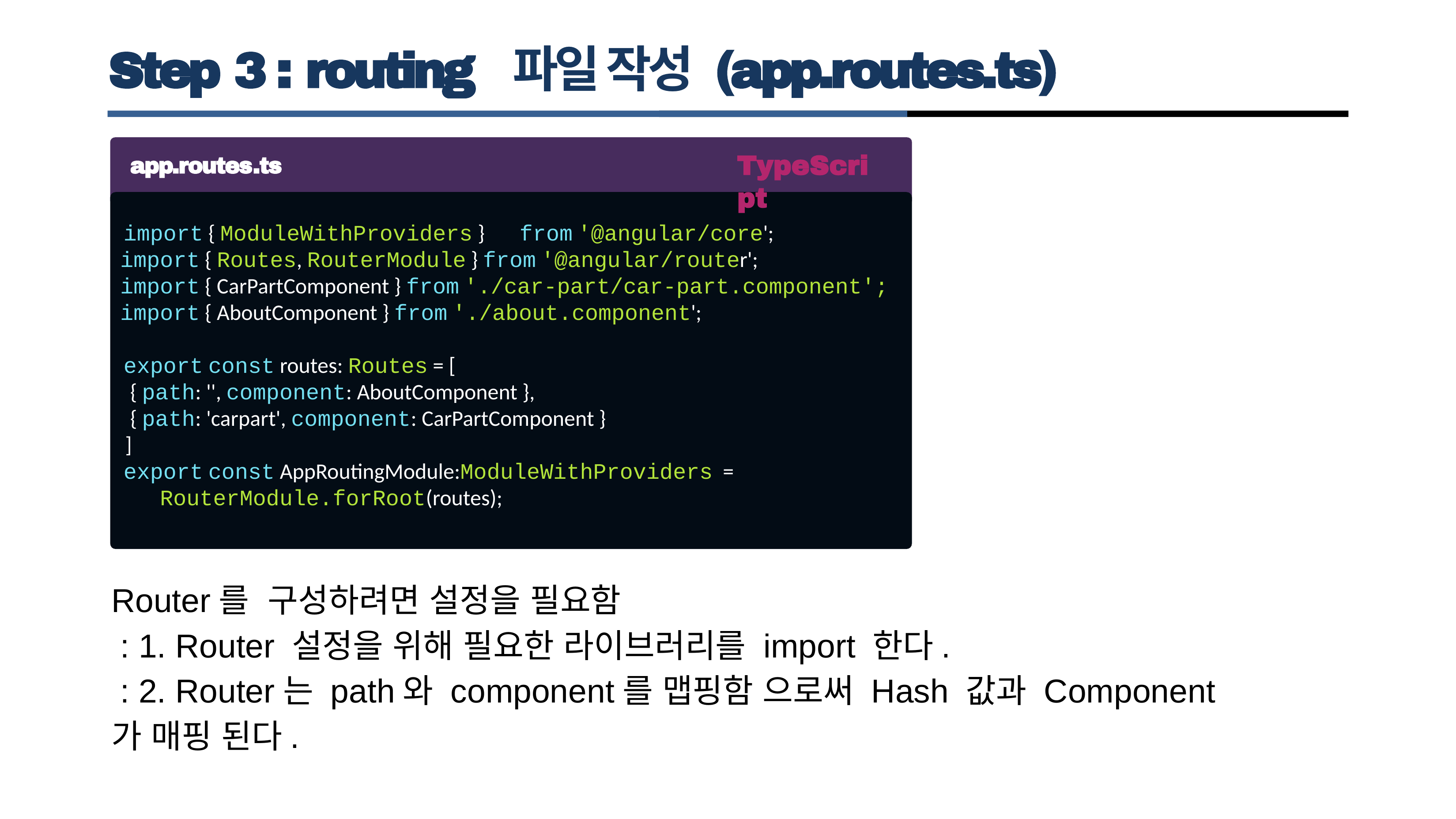

# Step 3 : routing  파일 작성 (app.routes.ts)

TypeScript
app.routes.ts

 import { ModuleWithProviders }       from '@angular/core';
  import { Routes, RouterModule } from '@angular/router';
  import { CarPartComponent } from './car-part/car-part.component';
  import { AboutComponent } from './about.component';

 export const routes: Routes = [
    { path: '', component: AboutComponent },
    { path: 'carpart', component: CarPartComponent }
   ]
 export const AppRoutingModule:ModuleWithProviders  =
          RouterModule.forRoot(routes);
Router를  구성하려면 설정을 필요함
 : 1. Router 설정을 위해 필요한 라이브러리를 import 한다.
 : 2. Router는 path와 component를 맵핑함 으로써 Hash 값과 Component가 매핑 된다.